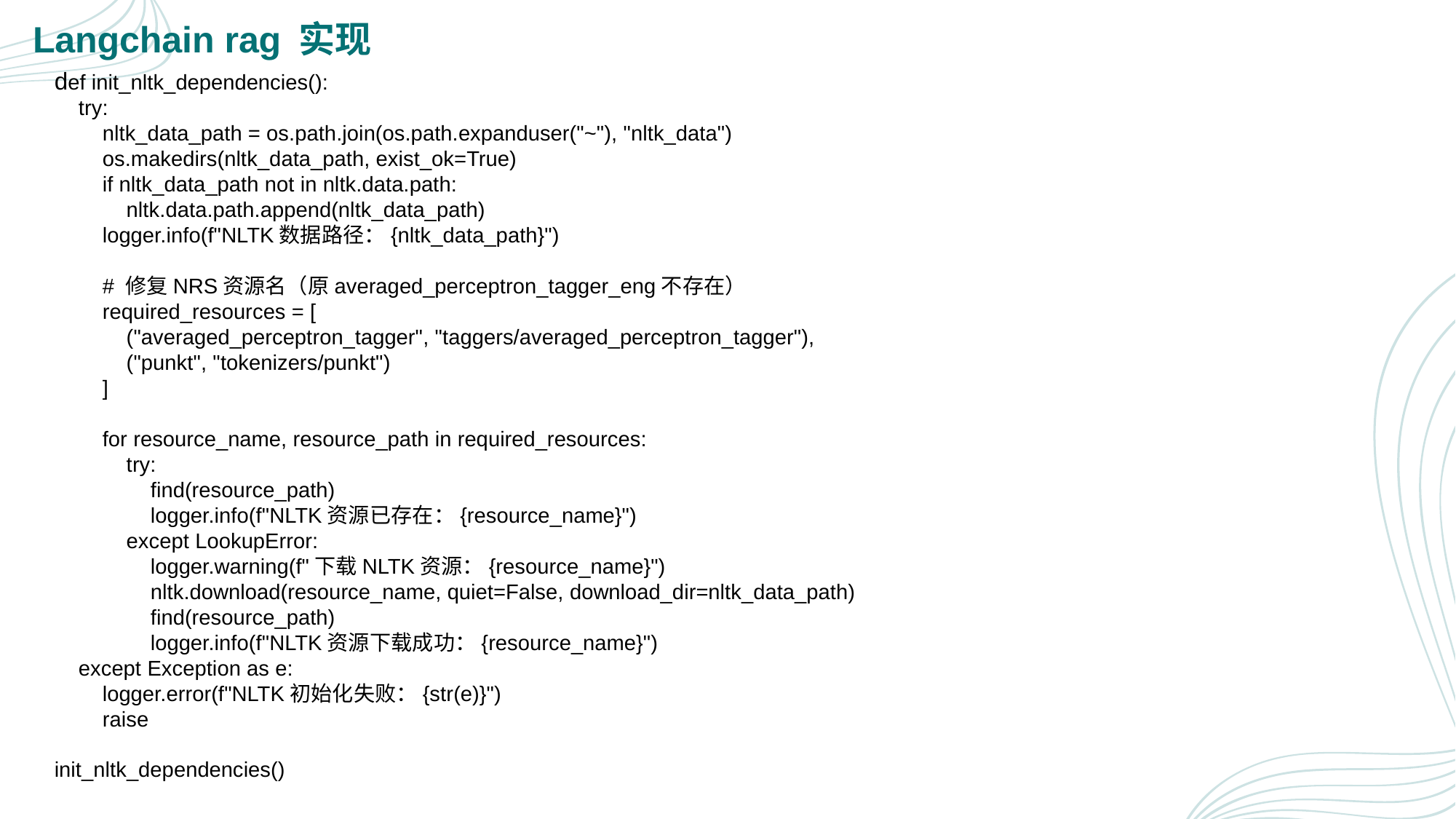

Langchain rag 实现
def init_nltk_dependencies():
    try:
        nltk_data_path = os.path.join(os.path.expanduser("~"), "nltk_data")
        os.makedirs(nltk_data_path, exist_ok=True)
        if nltk_data_path not in nltk.data.path:
            nltk.data.path.append(nltk_data_path)
        logger.info(f"NLTK数据路径：{nltk_data_path}")

        # 修复NRS资源名（原averaged_perceptron_tagger_eng不存在）
        required_resources = [
            ("averaged_perceptron_tagger", "taggers/averaged_perceptron_tagger"),
            ("punkt", "tokenizers/punkt")
        ]

        for resource_name, resource_path in required_resources:
            try:
                find(resource_path)
                logger.info(f"NLTK资源已存在：{resource_name}")
            except LookupError:
                logger.warning(f"下载NLTK资源：{resource_name}")
                nltk.download(resource_name, quiet=False, download_dir=nltk_data_path)
                find(resource_path)
                logger.info(f"NLTK资源下载成功：{resource_name}")
    except Exception as e:
        logger.error(f"NLTK初始化失败：{str(e)}")
        raise

init_nltk_dependencies()